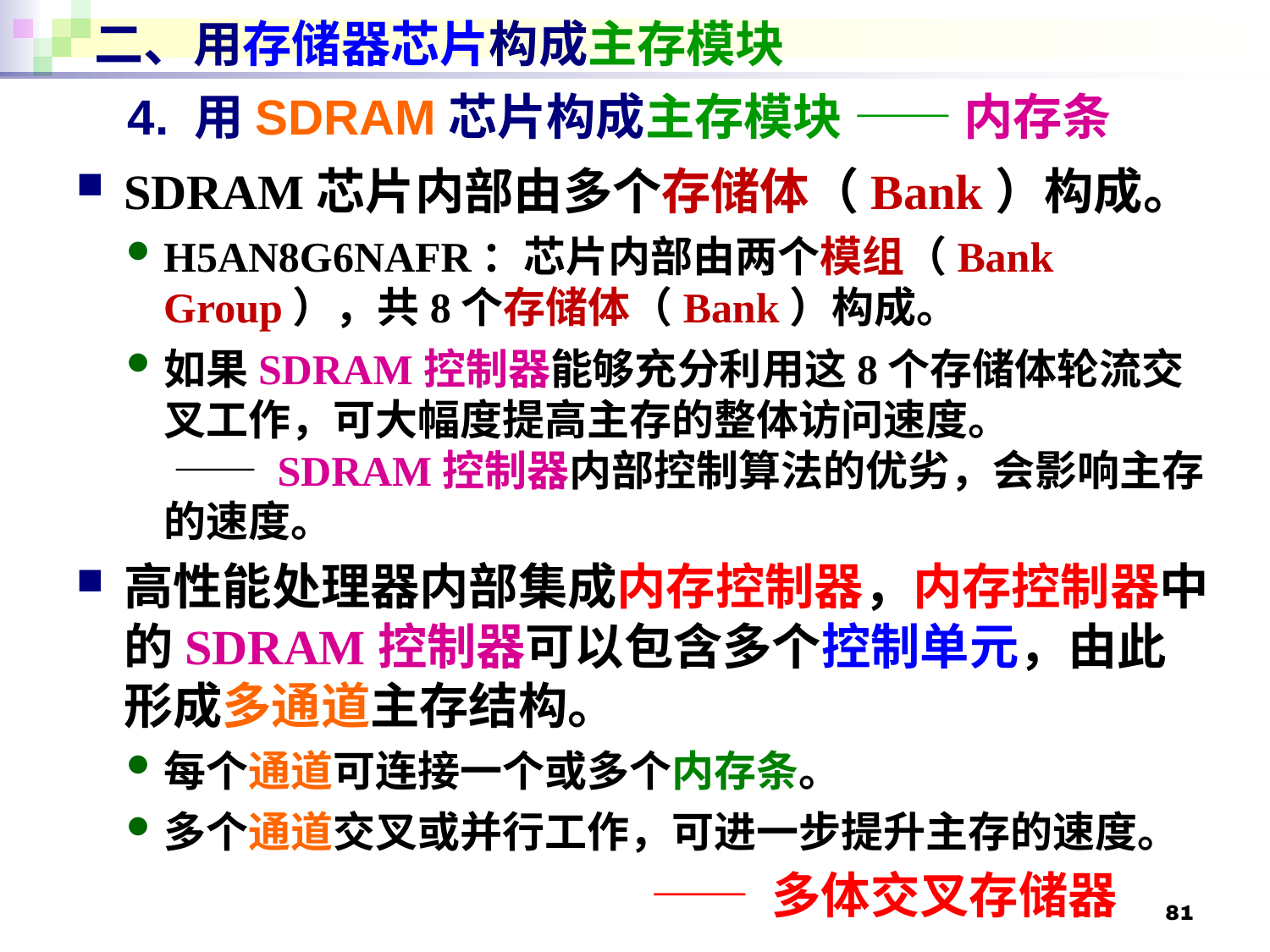

# 二、用存储器芯片构成主存模块
4. 用SDRAM芯片构成主存模块 —— 内存条
SDRAM芯片内部由多个存储体（Bank）构成。
H5AN8G6NAFR：芯片内部由两个模组（Bank Group），共8个存储体（Bank）构成。
如果SDRAM控制器能够充分利用这8个存储体轮流交叉工作，可大幅度提高主存的整体访问速度。
 —— SDRAM控制器内部控制算法的优劣，会影响主存的速度。
高性能处理器内部集成内存控制器，内存控制器中的SDRAM控制器可以包含多个控制单元，由此形成多通道主存结构。
每个通道可连接一个或多个内存条。
多个通道交叉或并行工作，可进一步提升主存的速度。
—— 多体交叉存储器
81